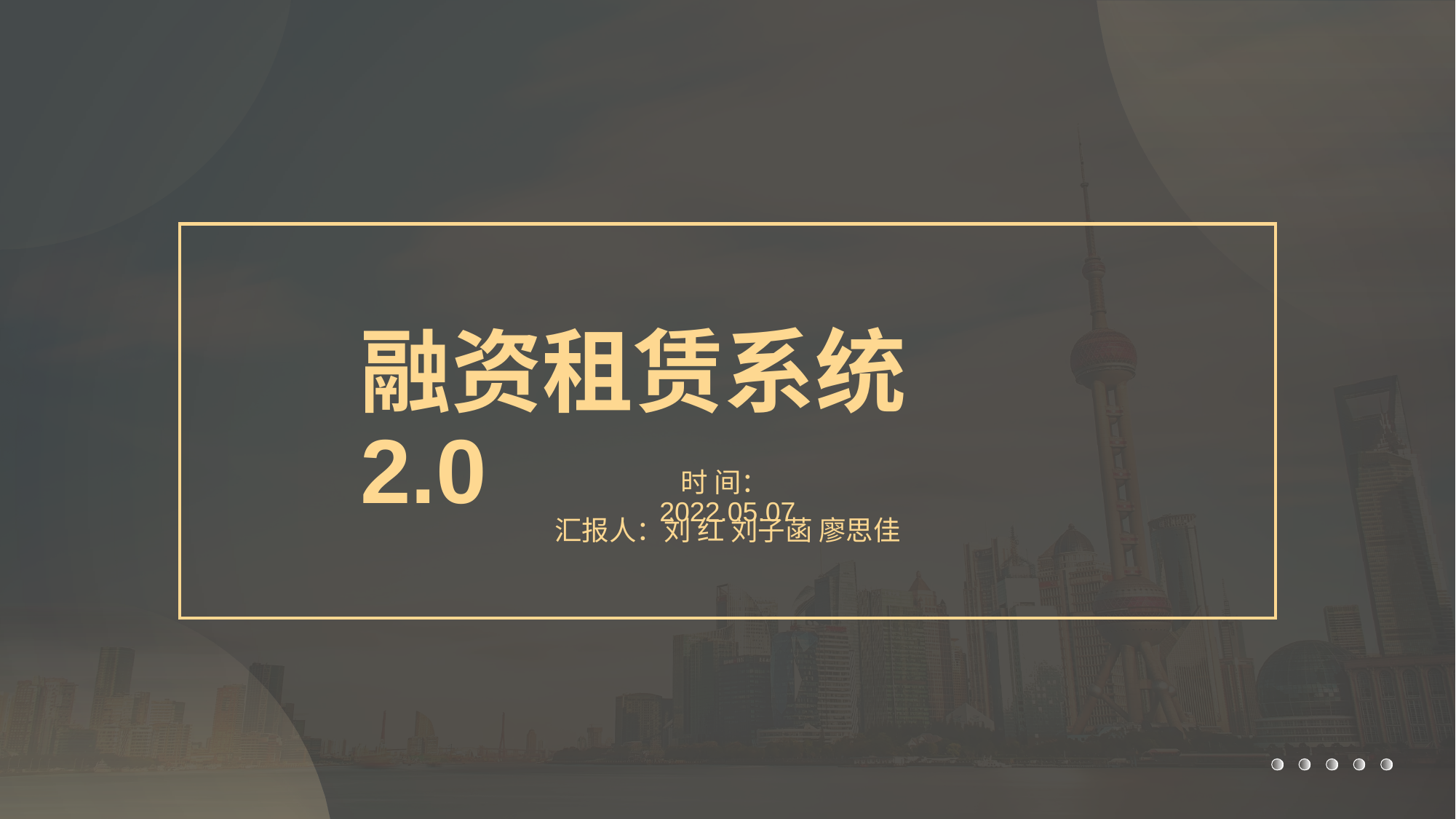

# 融资租赁系统2.0
时 间：2022.05.07
汇报人：刘 红 刘子菡 廖思佳